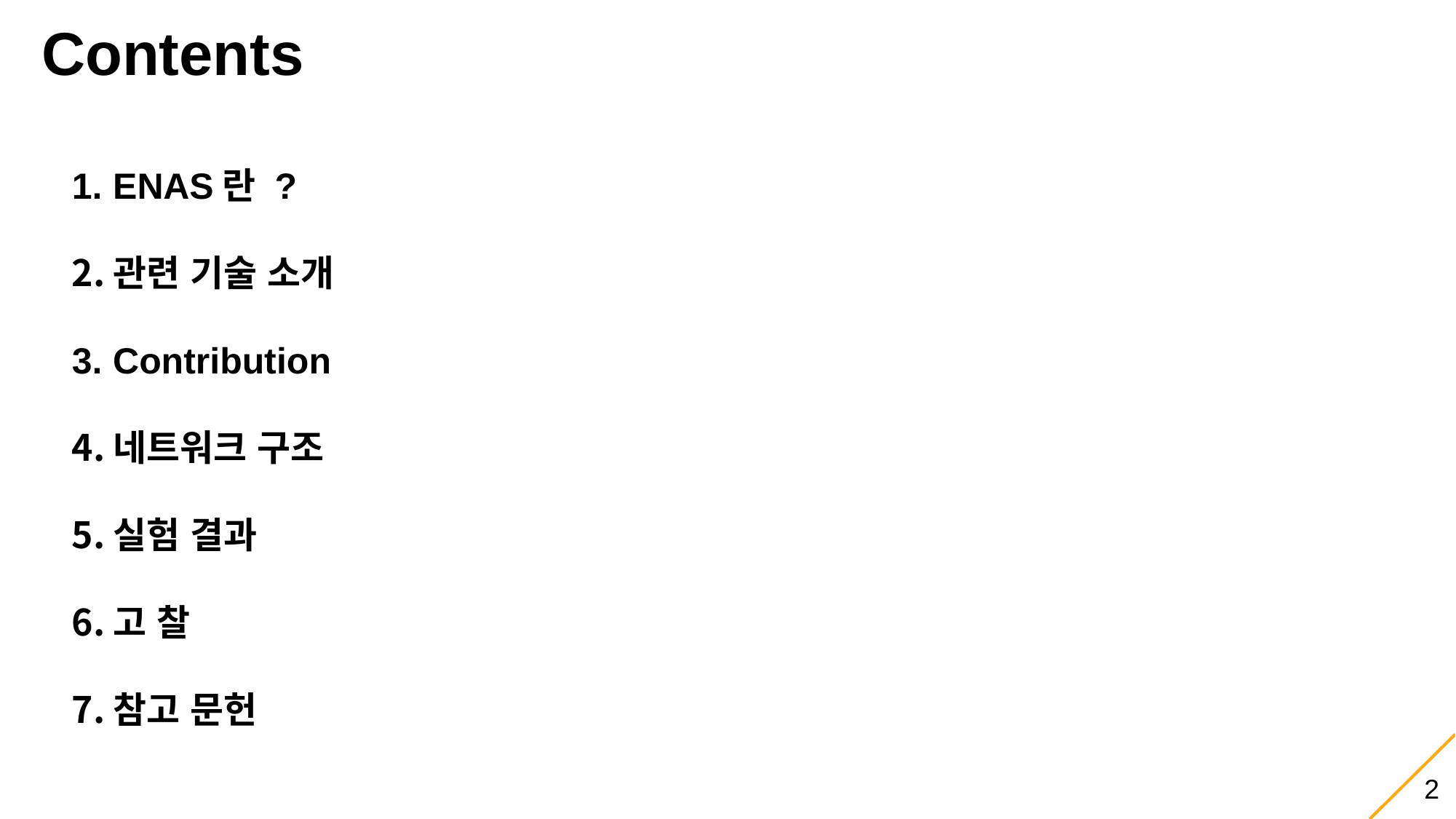

Contents
ENAS란 ?
관련 기술 소개
Contribution
네트워크 구조
실험 결과
고 찰
참고 문헌

2